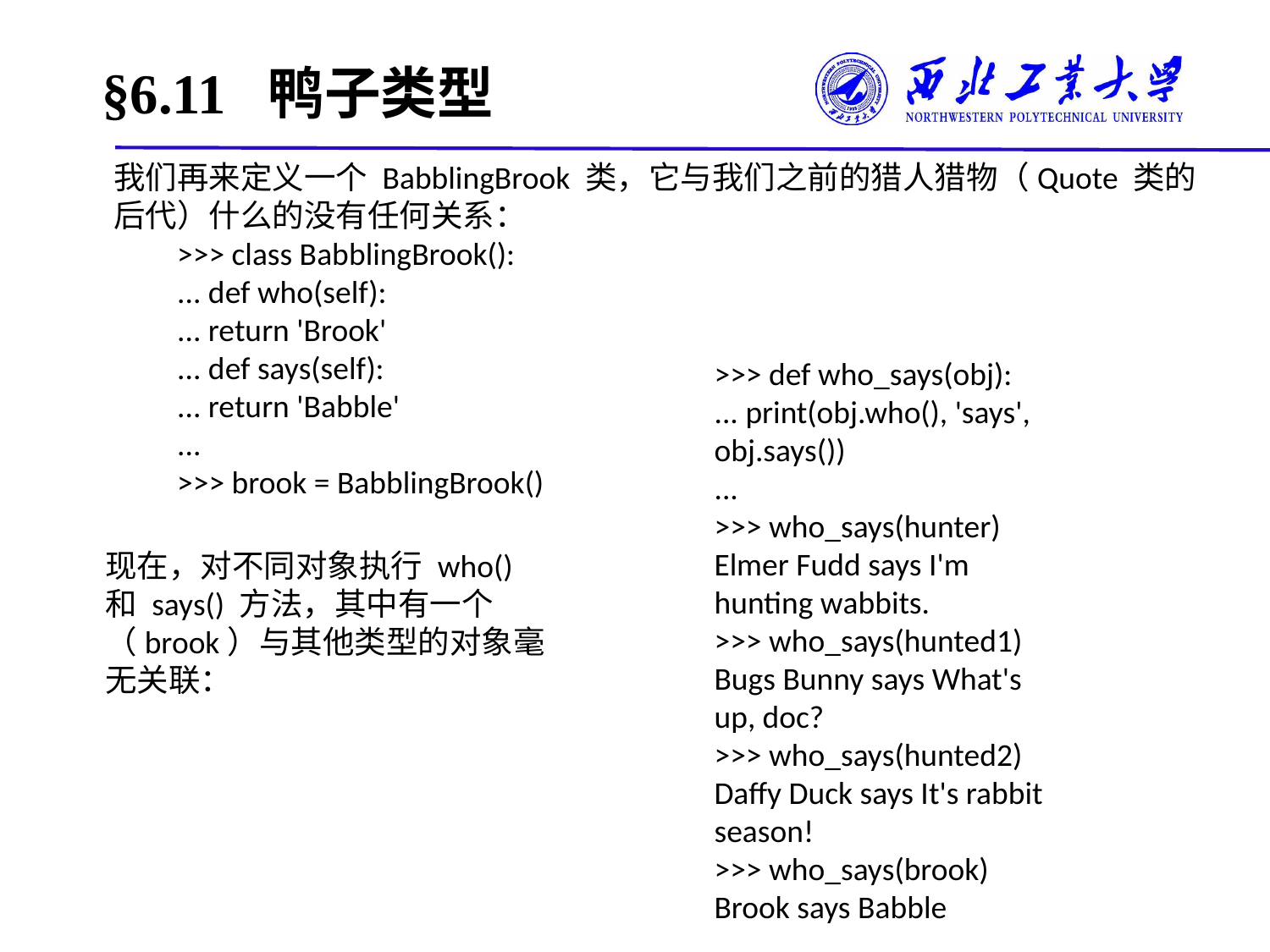

# §6.11  鸭子类型
我们再来定义一个 BabblingBrook 类，它与我们之前的猎人猎物（Quote 类的后代）什么的没有任何关系：
>>> class BabblingBrook():
... def who(self):
... return 'Brook'
... def says(self):
... return 'Babble'
...
>>> brook = BabblingBrook()

>>> def who_says(obj):
... print(obj.who(), 'says', obj.says())
...
>>> who_says(hunter)
Elmer Fudd says I'm hunting wabbits.
>>> who_says(hunted1)
Bugs Bunny says What's up, doc?
>>> who_says(hunted2)
Daffy Duck says It's rabbit season!
>>> who_says(brook)
Brook says Babble
现在，对不同对象执行 who() 和 says() 方法，其中有一个（brook）与其他类型的对象毫无关联：